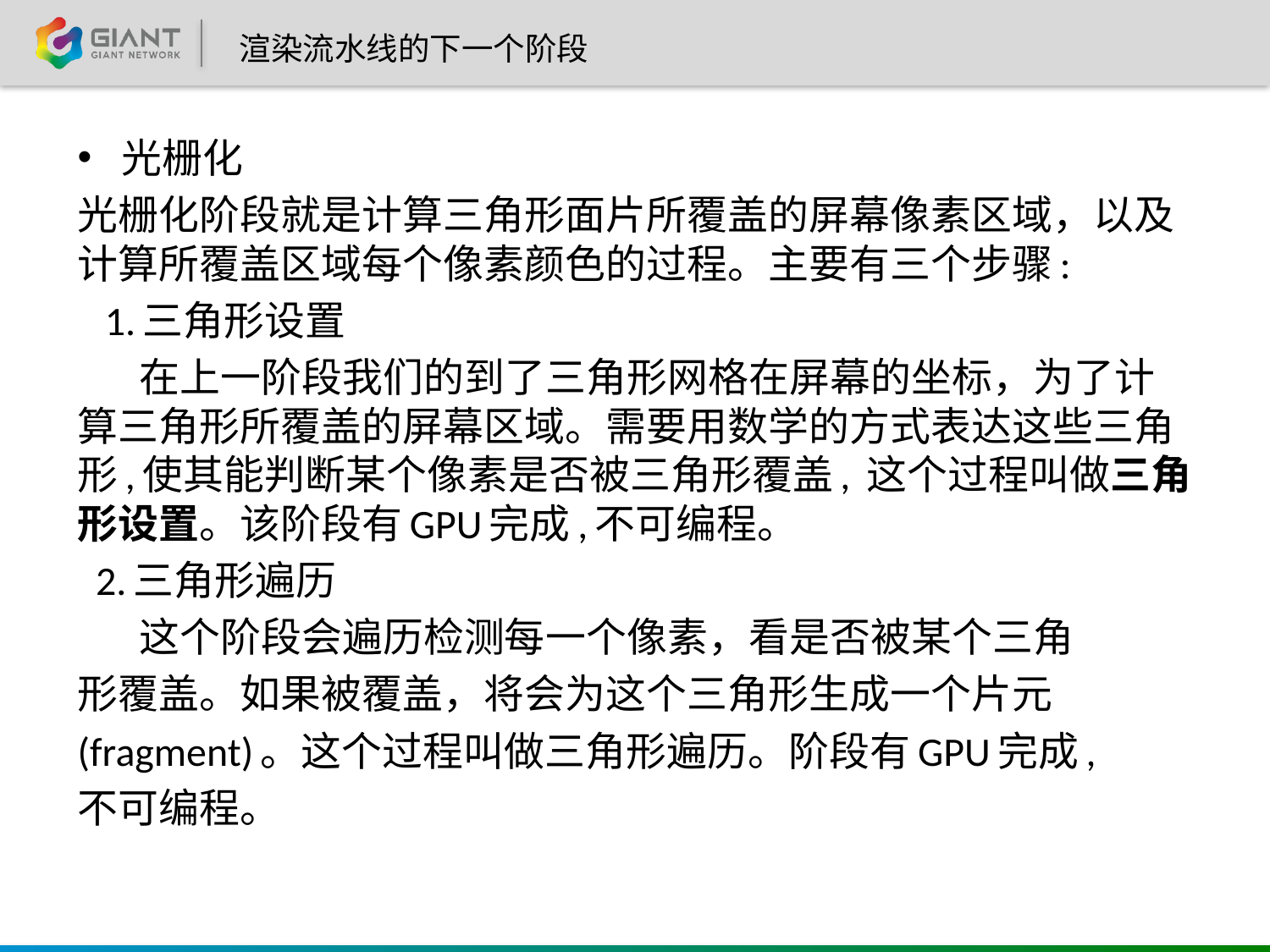

渲染流水线的下一个阶段
光栅化
光栅化阶段就是计算三角形面片所覆盖的屏幕像素区域，以及计算所覆盖区域每个像素颜色的过程。主要有三个步骤:
   1.三角形设置
      在上一阶段我们的到了三角形网格在屏幕的坐标，为了计算三角形所覆盖的屏幕区域。需要用数学的方式表达这些三角形,使其能判断某个像素是否被三角形覆盖, 这个过程叫做三角形设置。该阶段有GPU完成,不可编程。
  2.三角形遍历
      这个阶段会遍历检测每一个像素，看是否被某个三角
形覆盖。如果被覆盖，将会为这个三角形生成一个片元
(fragment)。这个过程叫做三角形遍历。阶段有GPU完成,
不可编程。